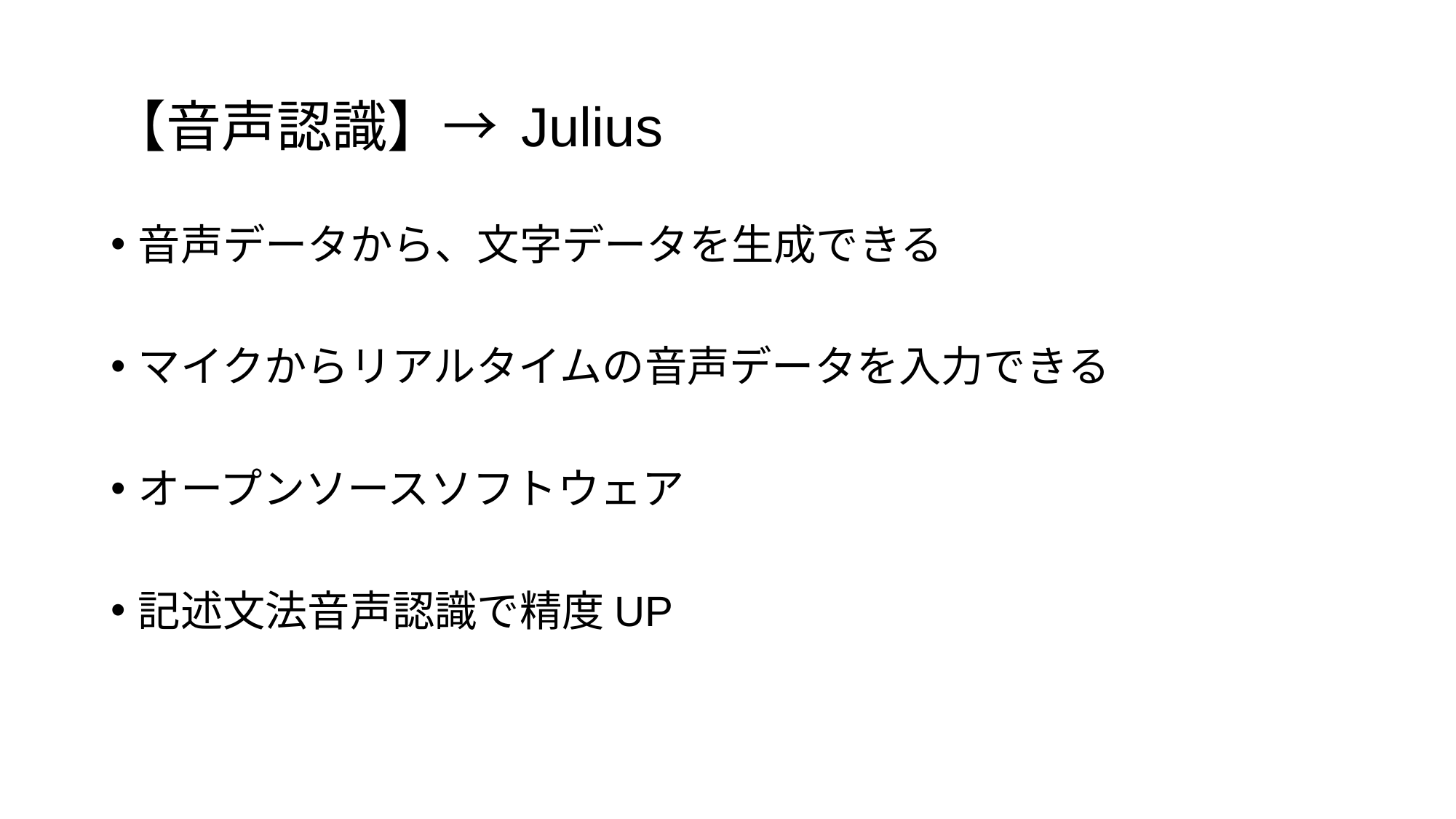

# 【音声認識】→ Julius
音声データから、文字データを生成できる

マイクからリアルタイムの音声データを入力できる

オープンソースソフトウェア

記述文法音声認識で精度UP